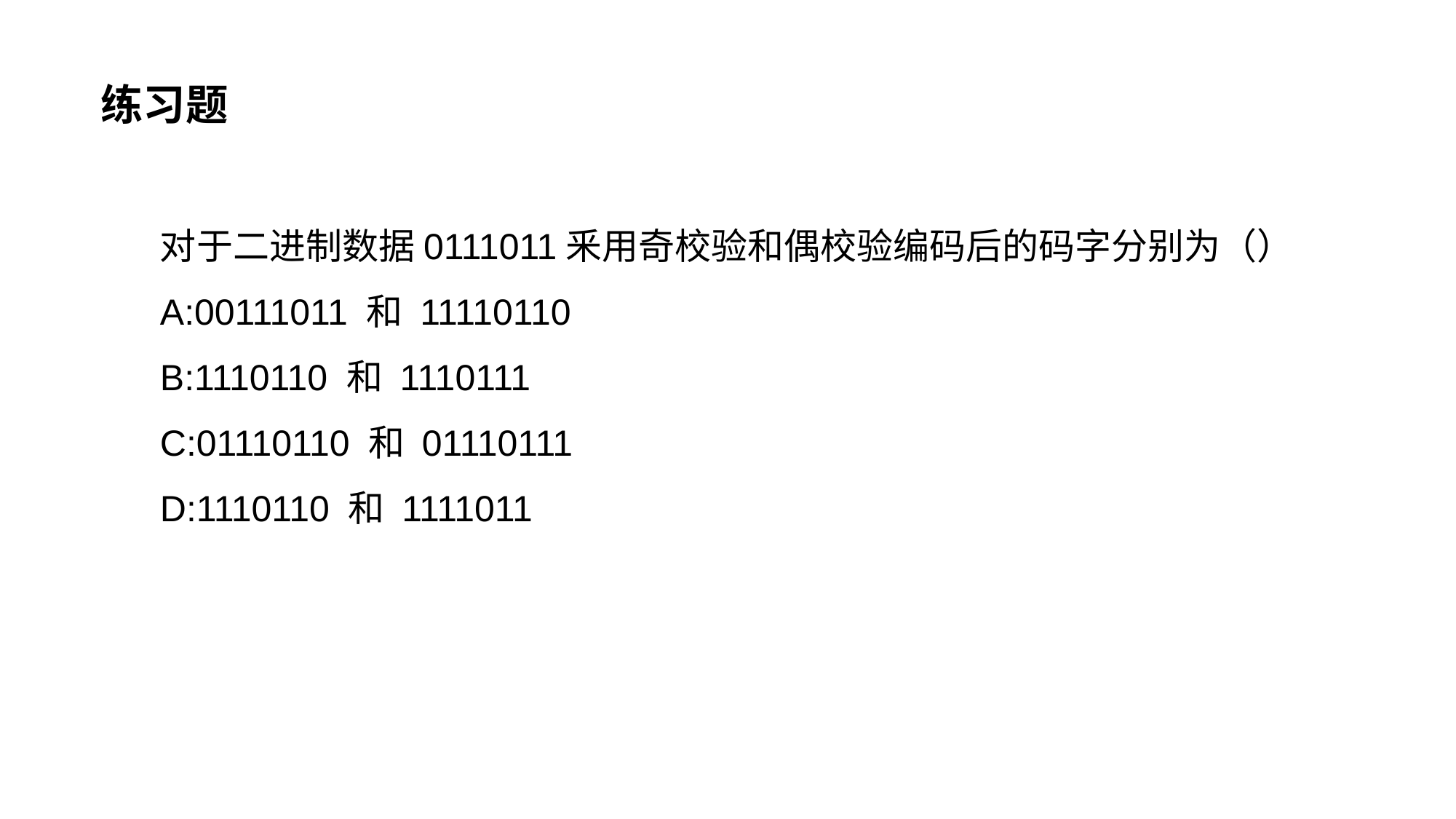

练习题
对于二进制数据0111011釆用奇校验和偶校验编码后的码字分别为（）
A:00111011 和 11110110
B:1110110 和 1110111
C:01110110 和 01110111
D:1110110 和 1111011